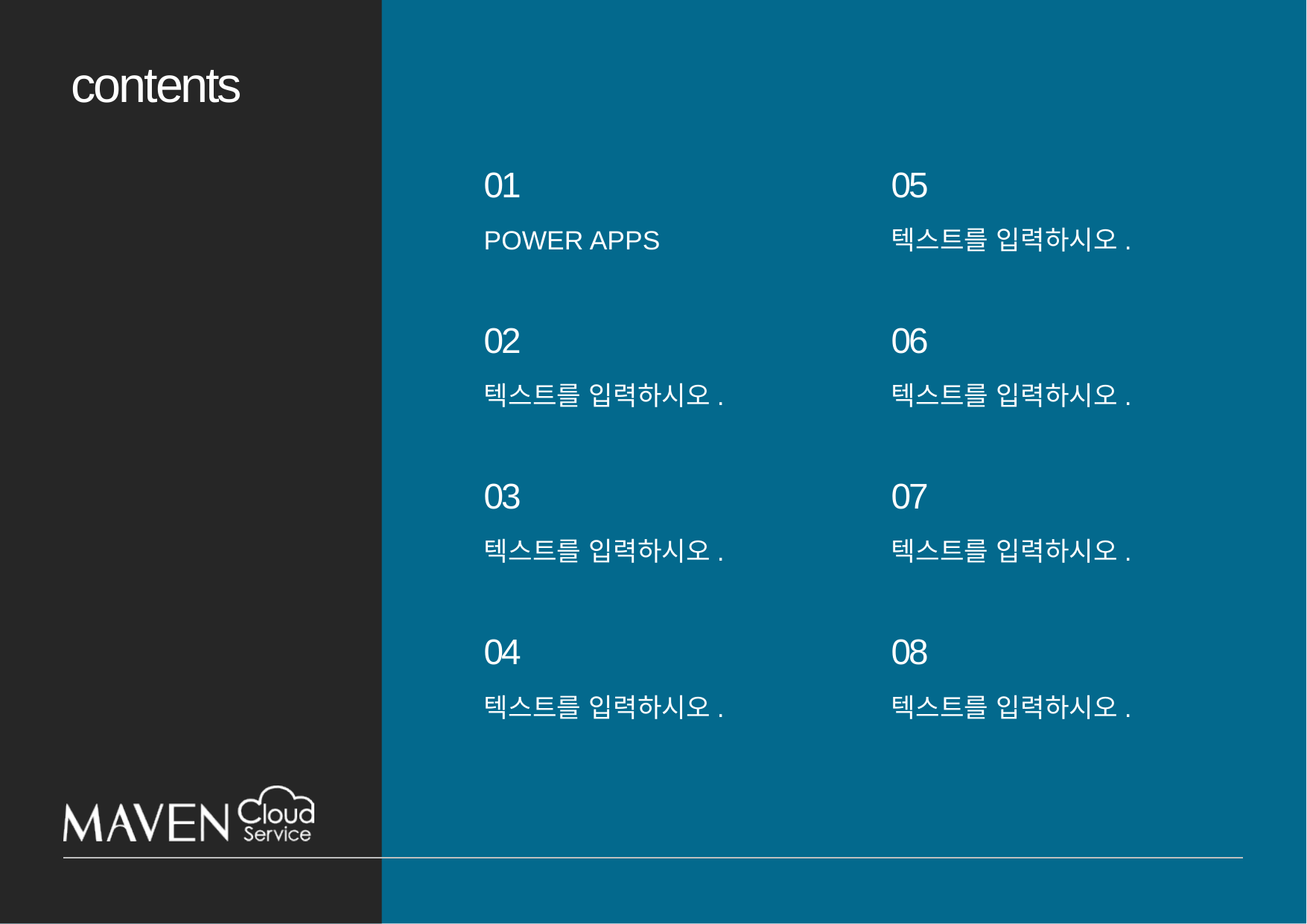

01
POWER APPS
02
텍스트를 입력하시오.
03
텍스트를 입력하시오.
04
텍스트를 입력하시오.
05
텍스트를 입력하시오.
06
텍스트를 입력하시오.
07
텍스트를 입력하시오.
08
텍스트를 입력하시오.